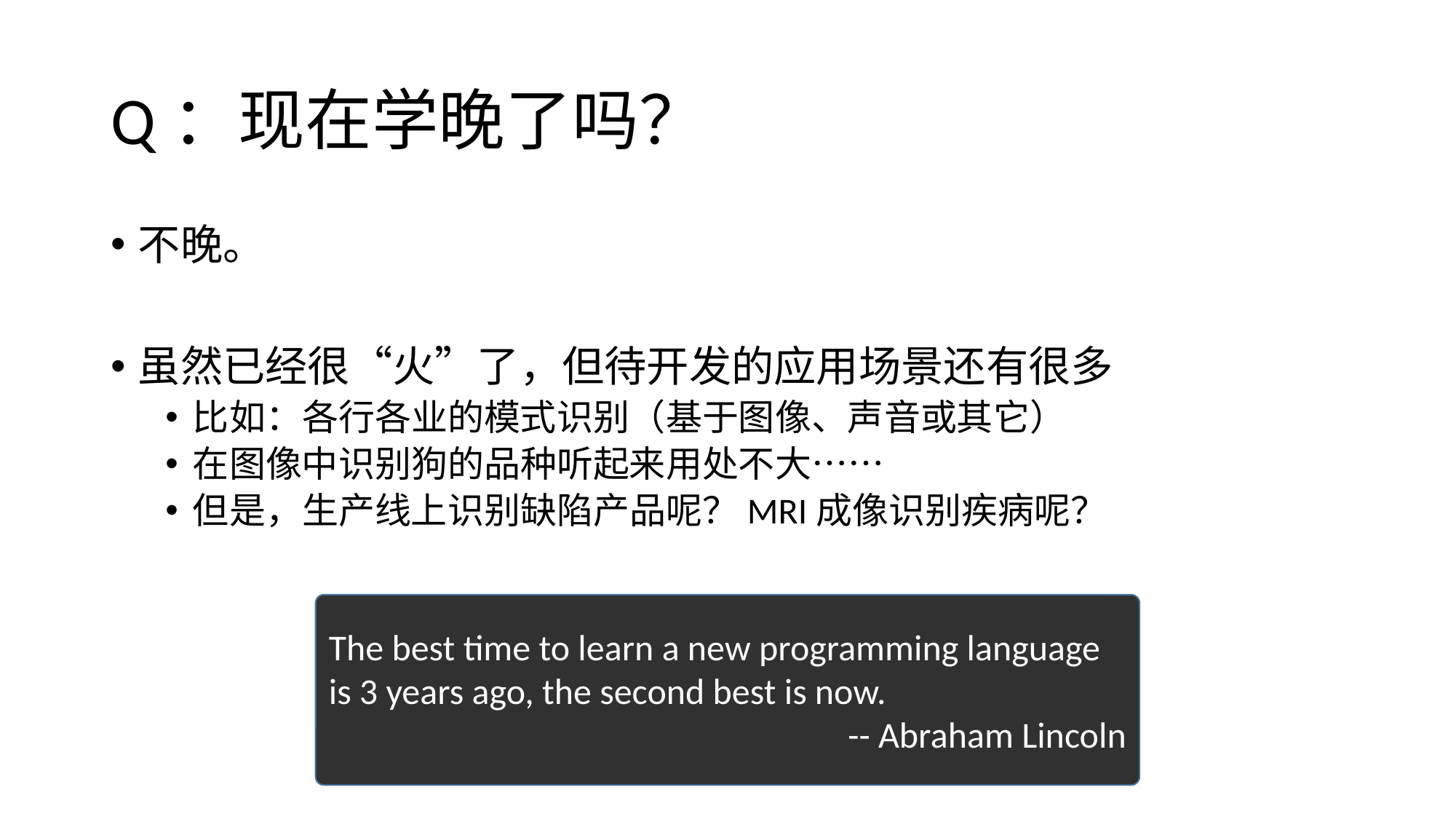

# Q：现在学晚了吗？
不晚。

虽然已经很“火”了，但待开发的应用场景还有很多
比如：各行各业的模式识别（基于图像、声音或其它）
在图像中识别狗的品种听起来用处不大……
但是，生产线上识别缺陷产品呢？MRI成像识别疾病呢？
The best time to learn a new programming language is 3 years ago, the second best is now.
-- Abraham Lincoln